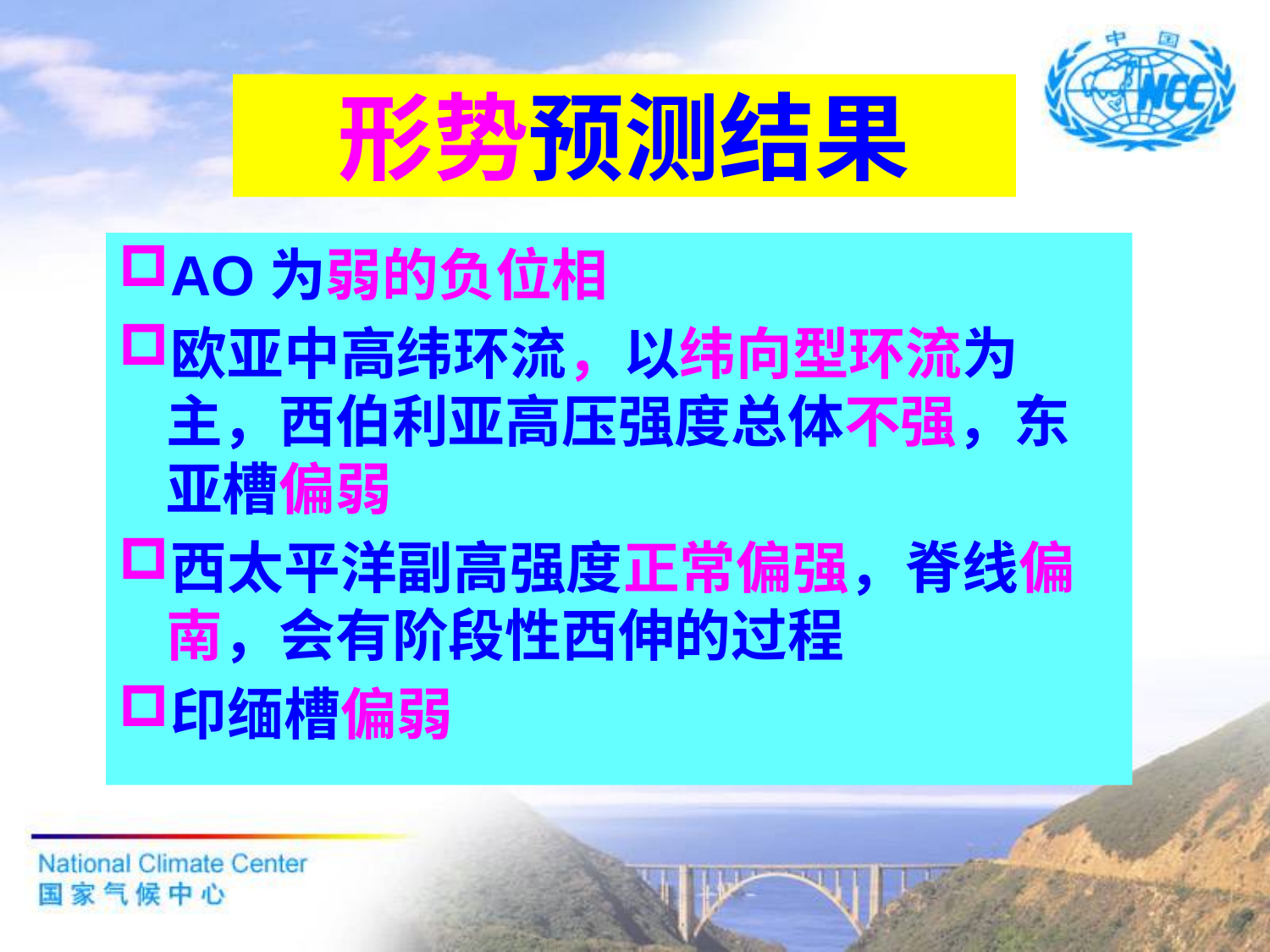

# 形势预测结果
AO为弱的负位相
欧亚中高纬环流，以纬向型环流为主，西伯利亚高压强度总体不强，东亚槽偏弱
西太平洋副高强度正常偏强，脊线偏南，会有阶段性西伸的过程
印缅槽偏弱